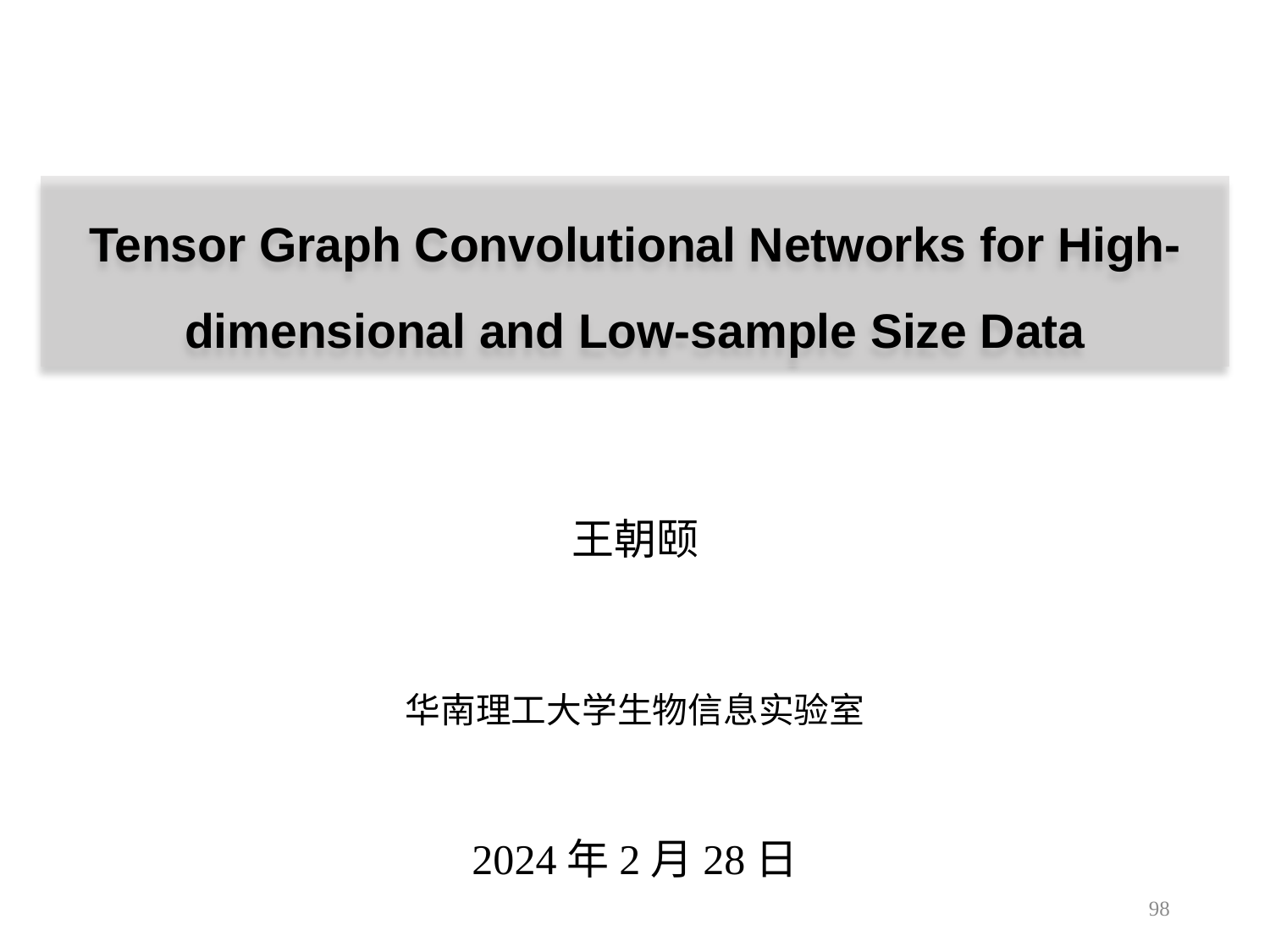

Tensor Graph Convolutional Networks for High-dimensional and Low-sample Size Data
王朝颐
华南理工大学生物信息实验室
2024年2月28日
98